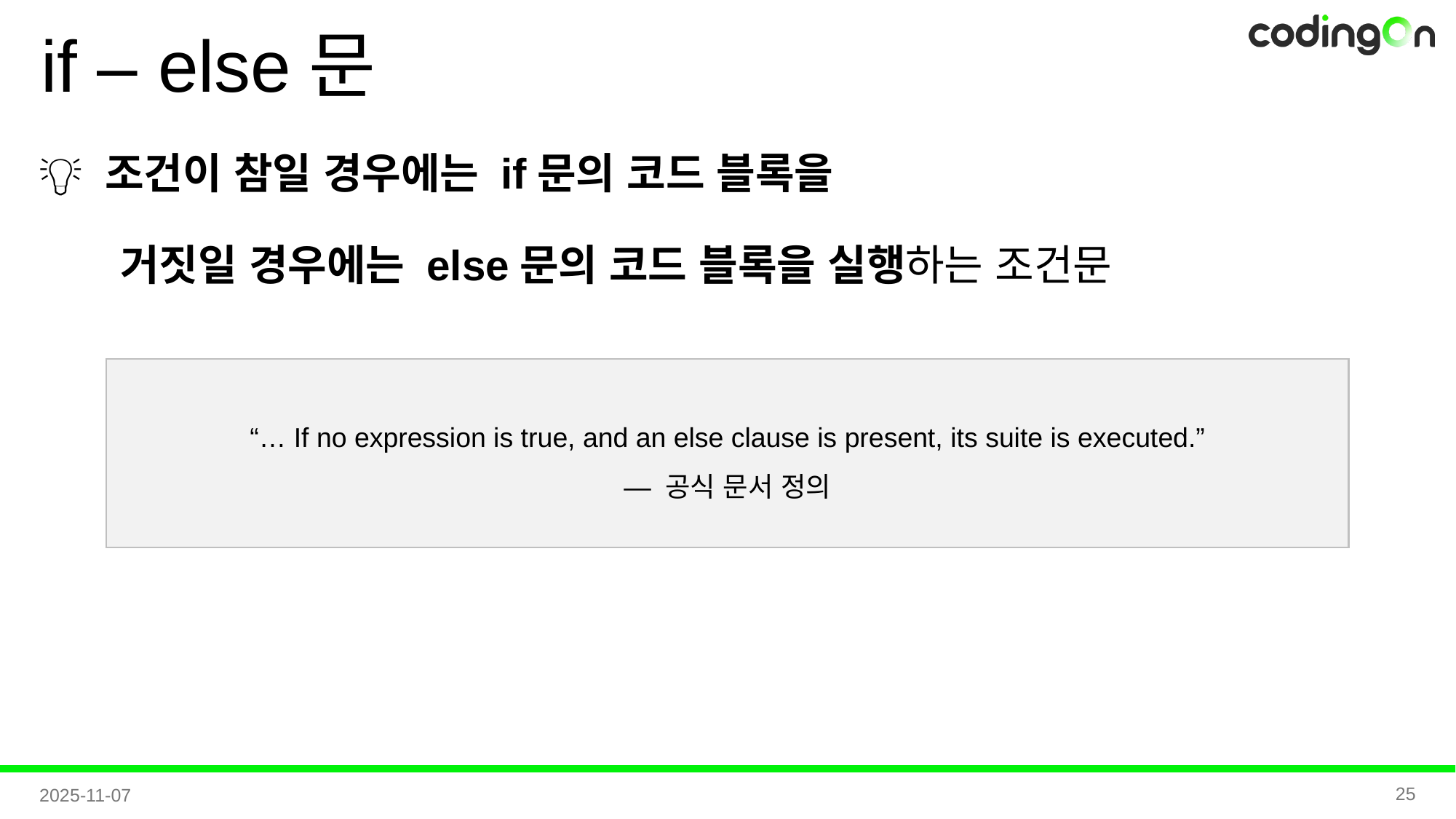

# if – else문
💡 조건이 참일 경우에는 if문의 코드 블록을
      거짓일 경우에는 else문의 코드 블록을 실행하는 조건문
“… If no expression is true, and an else clause is present, its suite is executed.”
— 공식 문서 정의
25
2025-11-07